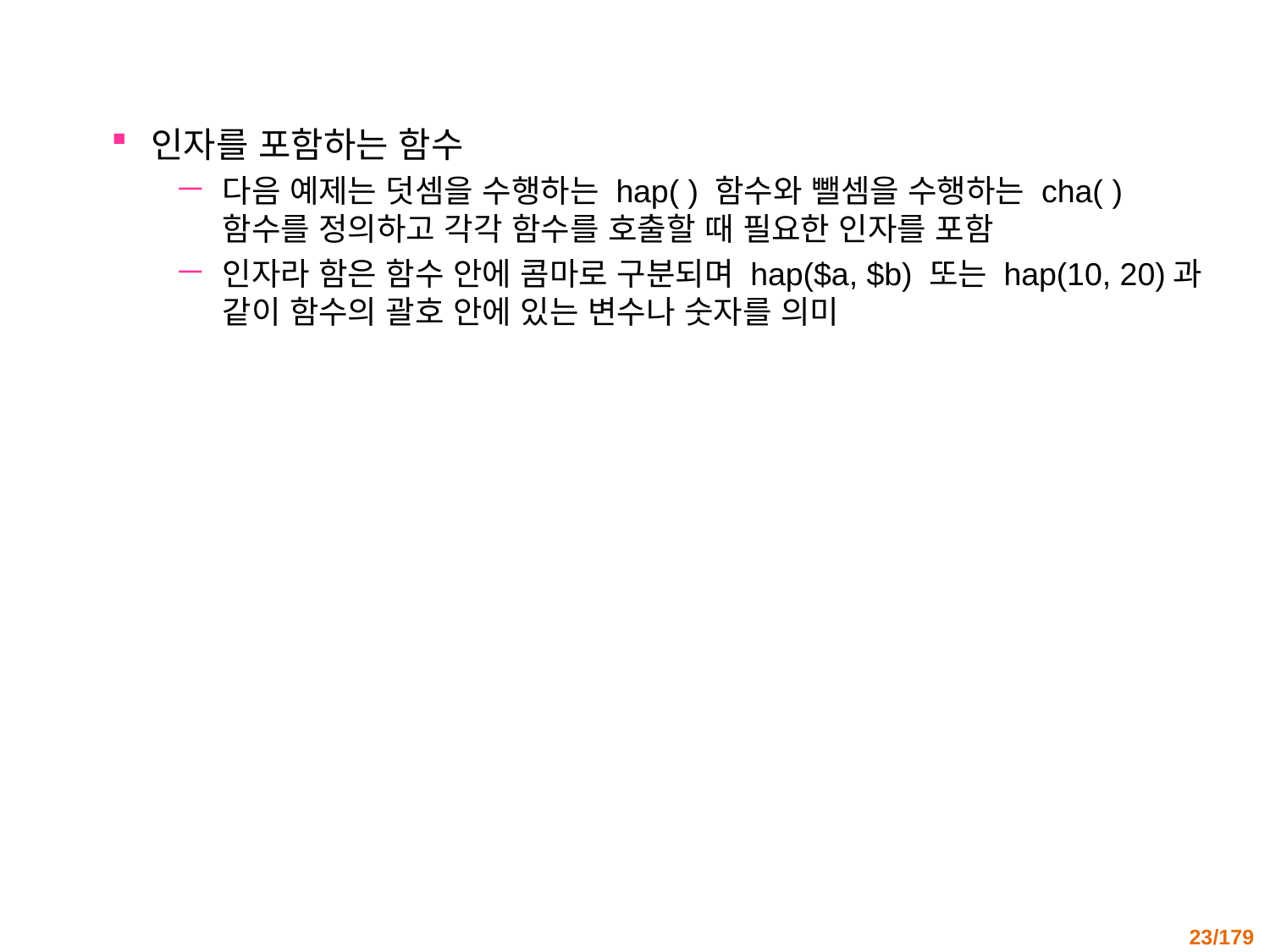

인자를 포함하는 함수
다음 예제는 덧셈을 수행하는 hap( ) 함수와 뺄셈을 수행하는 cha( ) 함수를 정의하고 각각 함수를 호출할 때 필요한 인자를 포함
인자라 함은 함수 안에 콤마로 구분되며 hap($a, $b) 또는 hap(10, 20)과 같이 함수의 괄호 안에 있는 변수나 숫자를 의미